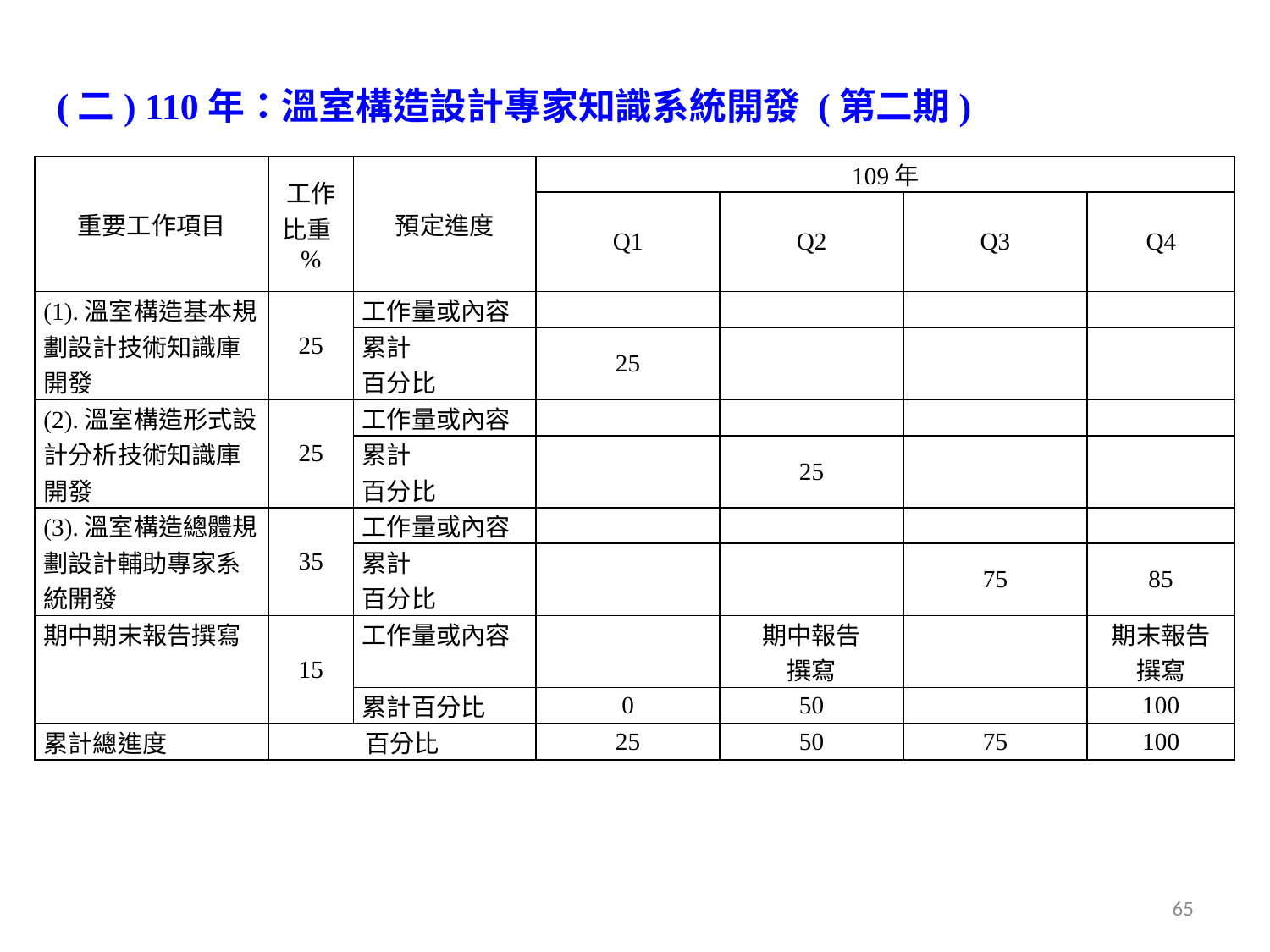

(二) 110年：溫室構造設計專家知識系統開發 (第二期)
| 重要工作項目 | 工作比重% | 預定進度 | 109年 |  |  |  |
| --- | --- | --- | --- | --- | --- | --- |
|  |  |  | Q1 | Q2 | Q3 | Q4 |
| (1).溫室構造基本規劃設計技術知識庫開發 | 25 | 工作量或內容 |  |  |  |  |
|  |  | 累計 百分比 | 25 |  |  |  |
| (2).溫室構造形式設計分析技術知識庫開發 | 25 | 工作量或內容 |  |  |  |  |
|  |  | 累計 百分比 |  | 25 |  |  |
| (3).溫室構造總體規劃設計輔助專家系統開發 | 35 | 工作量或內容 |  |  |  |  |
|  |  | 累計 百分比 |  |  | 75 | 85 |
| 期中期末報告撰寫 | 15 | 工作量或內容 |  | 期中報告 撰寫 |  | 期末報告 撰寫 |
|  |  | 累計百分比 | 0 | 50 |  | 100 |
| 累計總進度 | 百分比 |  | 25 | 50 | 75 | 100 |
65